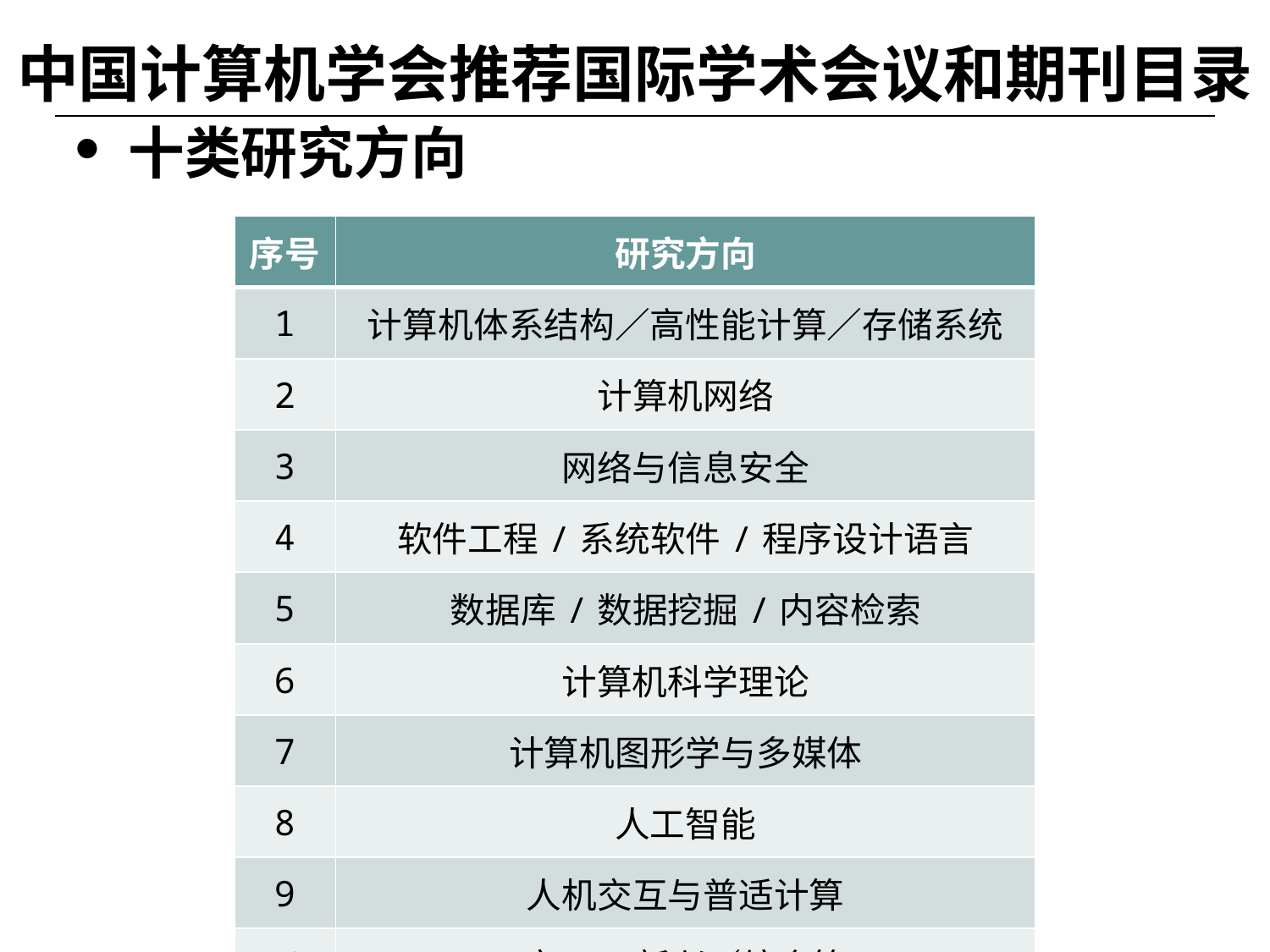

# 中国计算机学会推荐国际学术会议和期刊目录
十类研究方向
| 序号 | 研究方向 |
| --- | --- |
| 1 | 计算机体系结构／高性能计算／存储系统 |
| 2 | 计算机网络 |
| 3 | 网络与信息安全 |
| 4 | 软件工程/系统软件/程序设计语言 |
| 5 | 数据库/数据挖掘/内容检索 |
| 6 | 计算机科学理论 |
| 7 | 计算机图形学与多媒体 |
| 8 | 人工智能 |
| 9 | 人机交互与普适计算 |
| 10 | 交叉/新兴／综合等 |